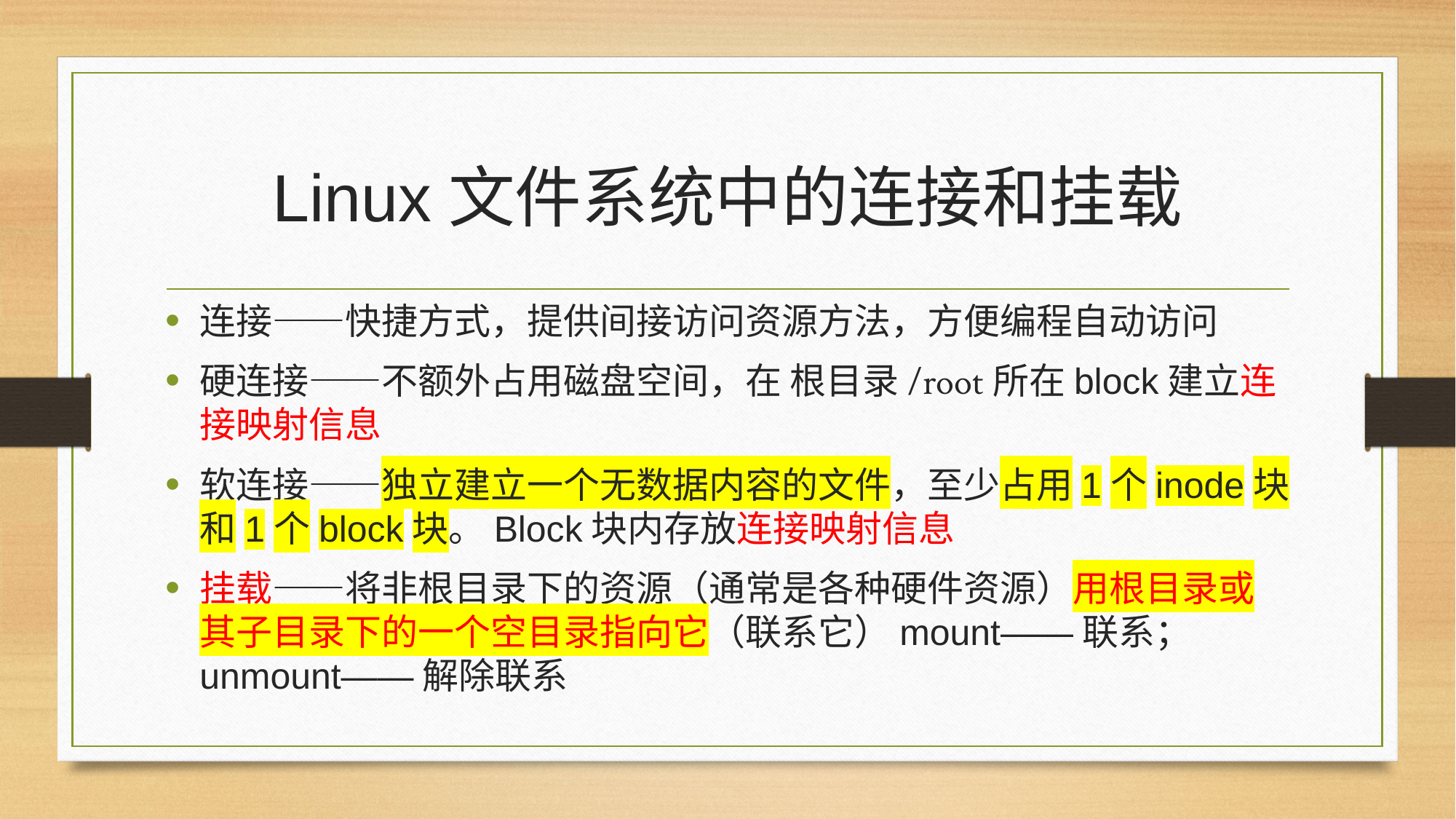

# Linux文件系统中的连接和挂载
连接——快捷方式，提供间接访问资源方法，方便编程自动访问
硬连接——不额外占用磁盘空间，在 根目录/root所在block建立连接映射信息
软连接——独立建立一个无数据内容的文件，至少占用1个inode块和1个block块。Block块内存放连接映射信息
挂载——将非根目录下的资源（通常是各种硬件资源）用根目录或其子目录下的一个空目录指向它（联系它）mount——联系；unmount——解除联系